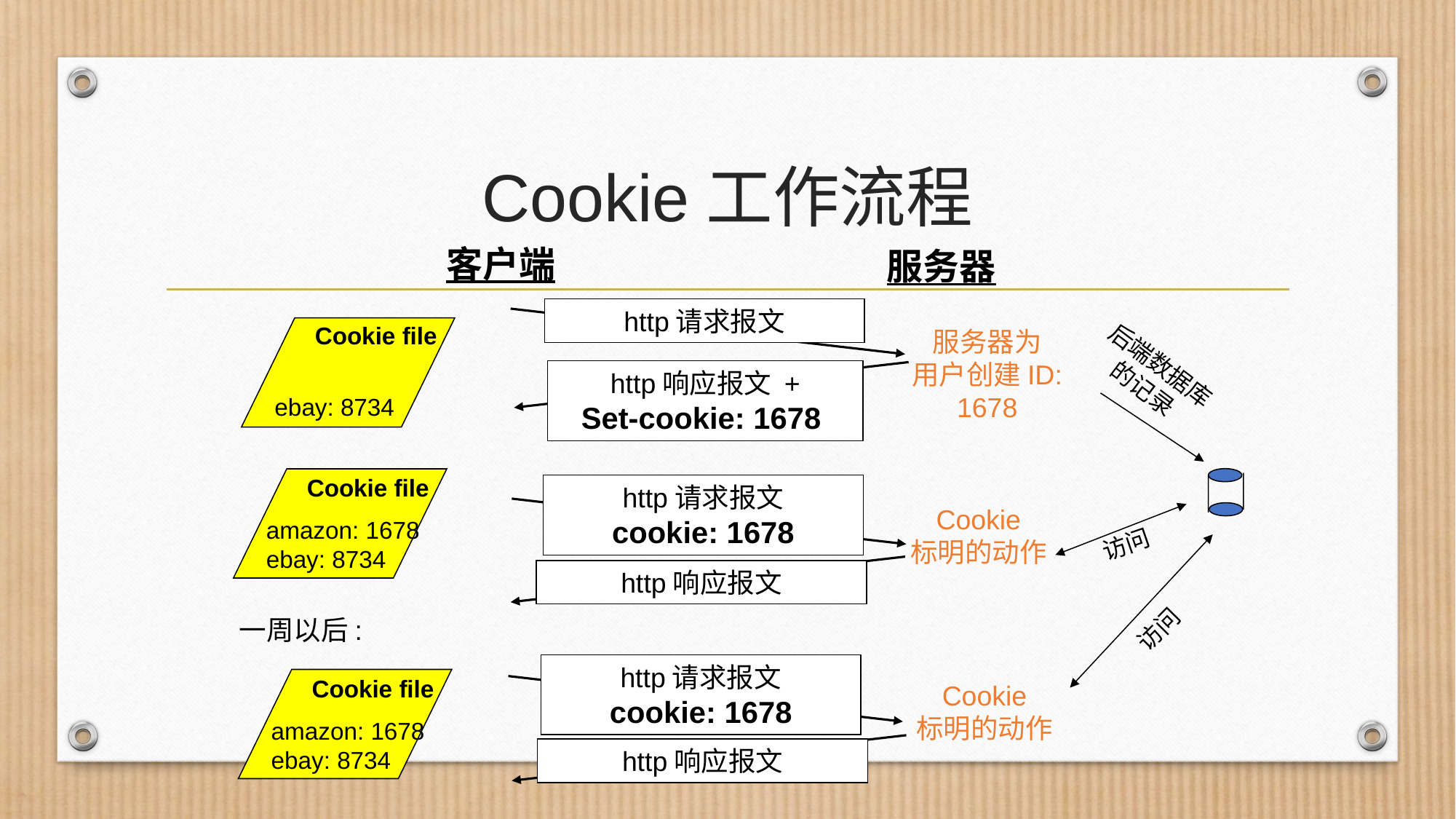

# Cookie工作流程
客户端
服务器
http请求报文

Cookie file

ebay: 8734

服务器为
用户创建ID:
1678
后端数据库
的记录
http响应报文 +
Set-cookie: 1678

Cookie file
amazon: 1678
ebay: 8734

http请求报文
cookie: 1678

Cookie
标明的动作

访问

http响应报文

一周以后:
访问
http请求报文
cookie: 1678

Cookie file
amazon: 1678
ebay: 8734

Cookie
标明的动作

http响应报文